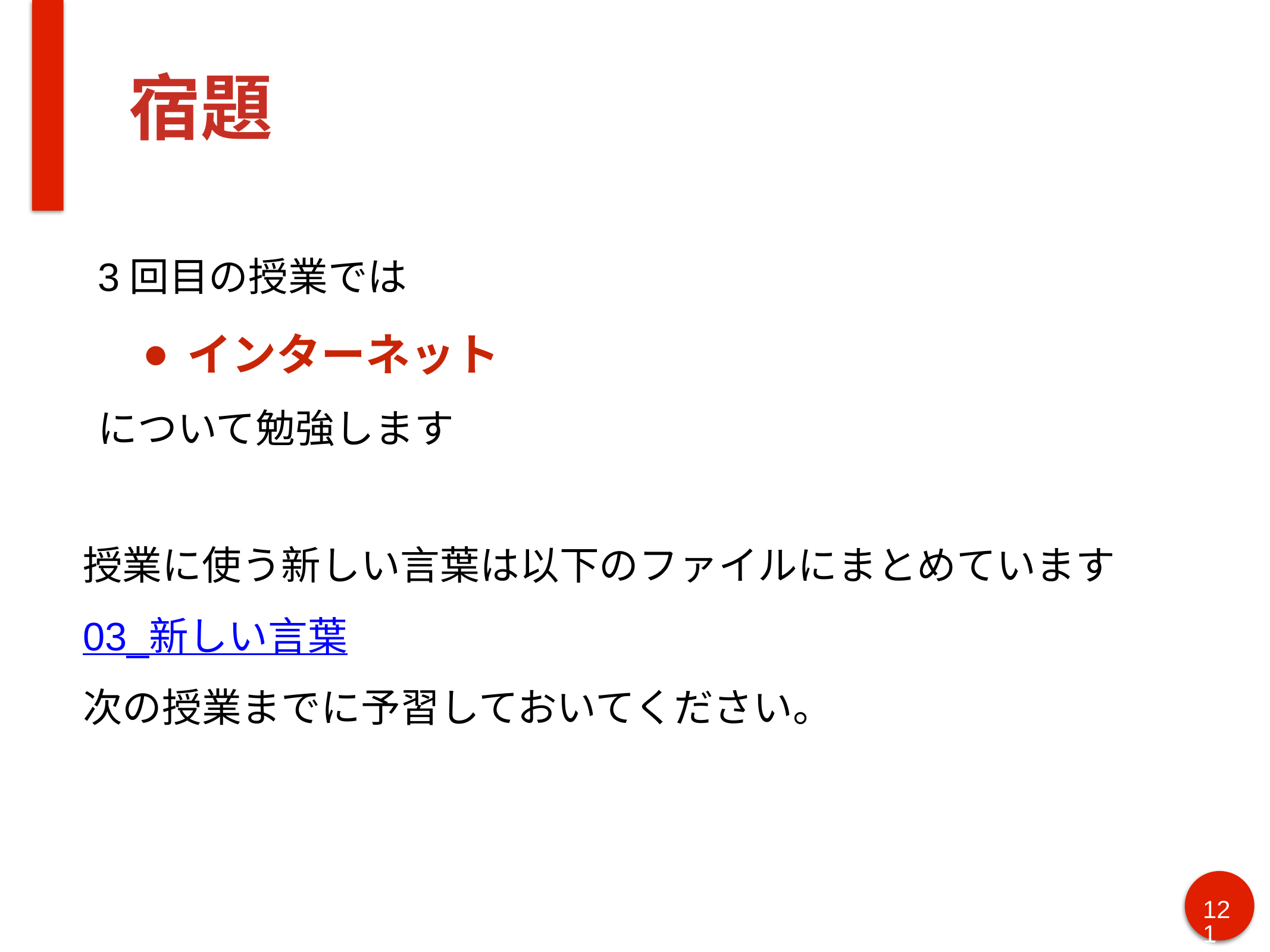

# 宿題
3回目の授業では
インターネット
について勉強します

授業に使う新しい言葉は以下のファイルにまとめています
03_新しい言葉
次の授業までに予習しておいてください。

121